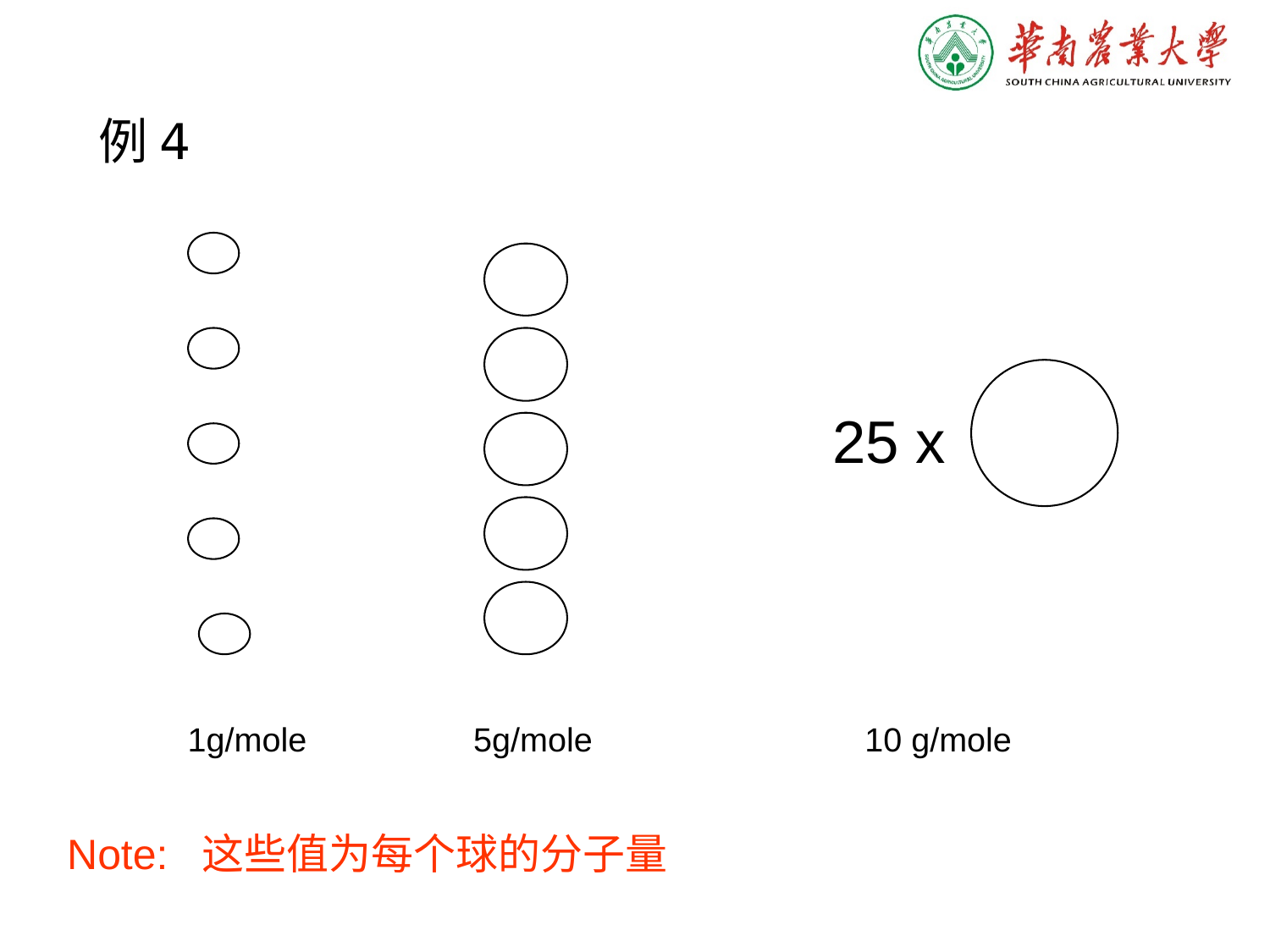

例4

25 x

1g/mole
5g/mole
10 g/mole
Note:  这些值为每个球的分子量